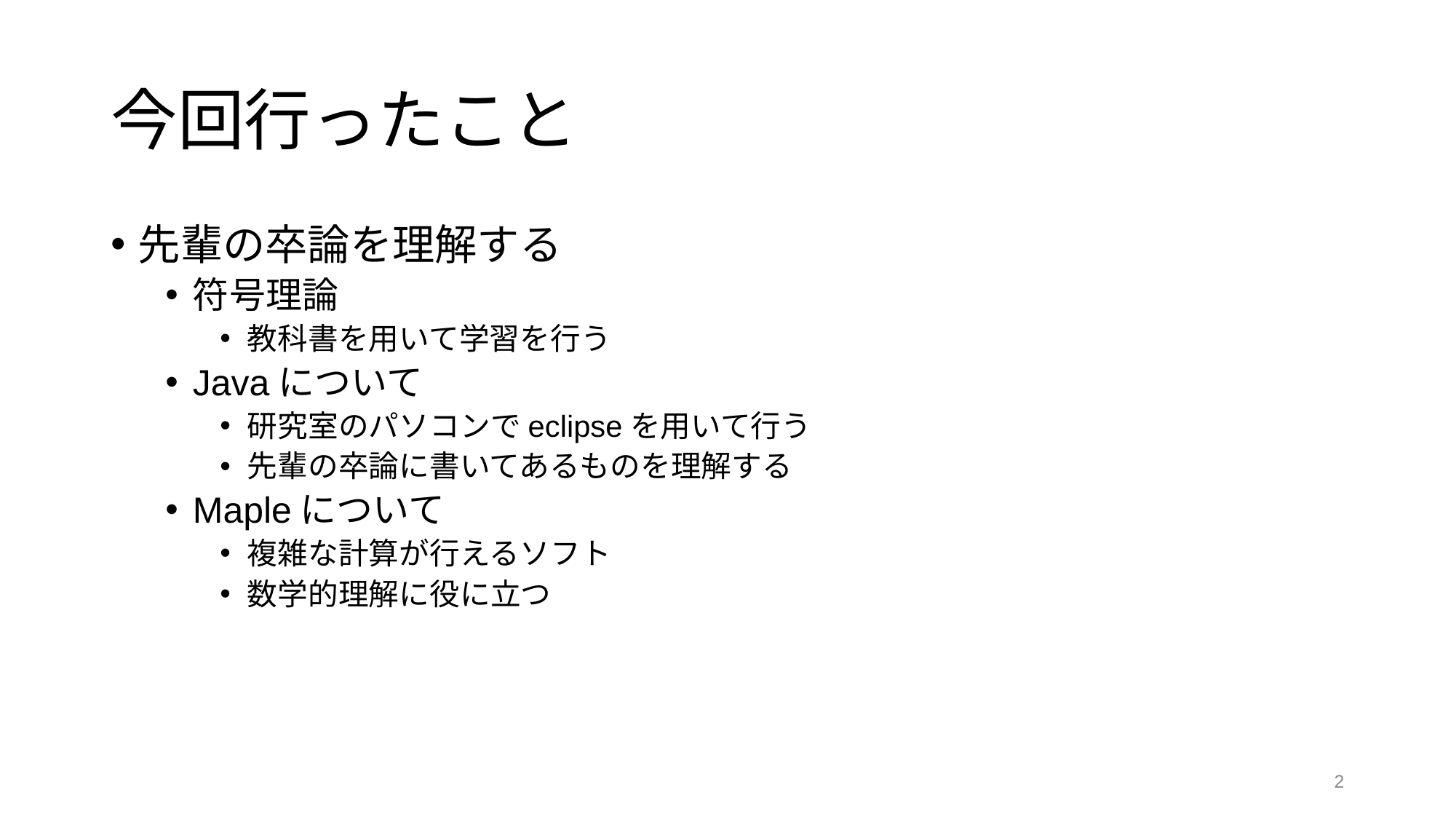

# 今回行ったこと
先輩の卒論を理解する
符号理論
教科書を用いて学習を行う
Javaについて
研究室のパソコンでeclipseを用いて行う
先輩の卒論に書いてあるものを理解する
Mapleについて
複雑な計算が行えるソフト
数学的理解に役に立つ
2